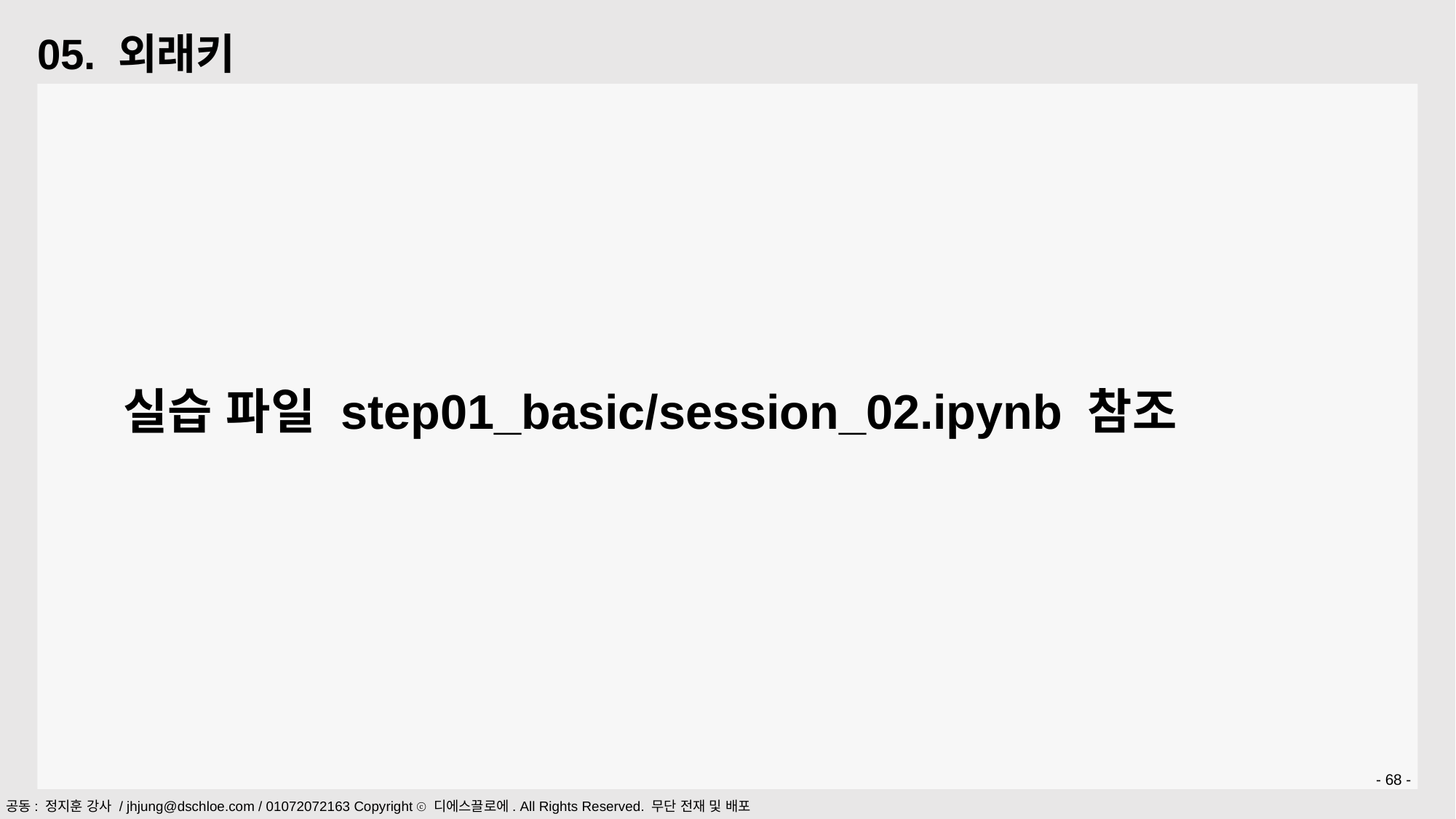

05. 외래키
실습 파일 step01_basic/session_02.ipynb 참조
- 68 -